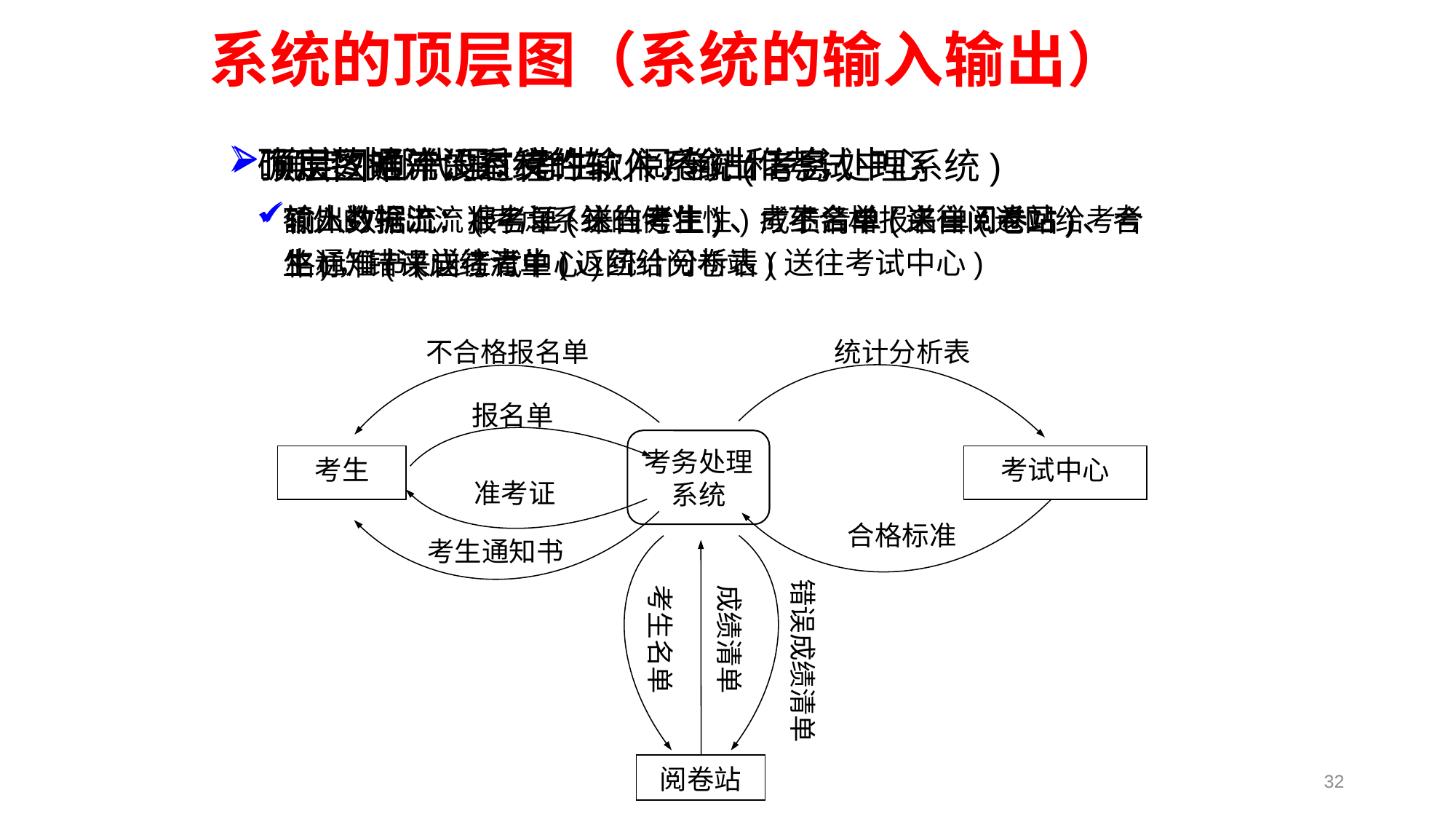

系统的顶层图（系统的输入输出）
确定数据流：系统的输入/输出信息
确定外部代理：考生、阅卷站和考试中心
顶层图通常没有文件
顶层图唯一的过程：软件系统(考务处理系统)
输出数据流：准考证(送往考生)、考生名单(送往阅卷站)、考生通知书(送往考生)、统计分析表(送往考试中心)
额外的输出流(考虑系统的健壮性)：不合格报名单(返回给考生)，错误成绩清单(返回给阅卷站)
输入数据流：报名单(来自考生)、成绩清单(来自阅卷站)、合格标准(来自考试中心)

不合格报名单
统计分析表

报名单

合格标准

准考证
考务处理系统
考生
考试中心
考生通知书

成绩清单
错误成绩清单

考生名单
阅卷站
32